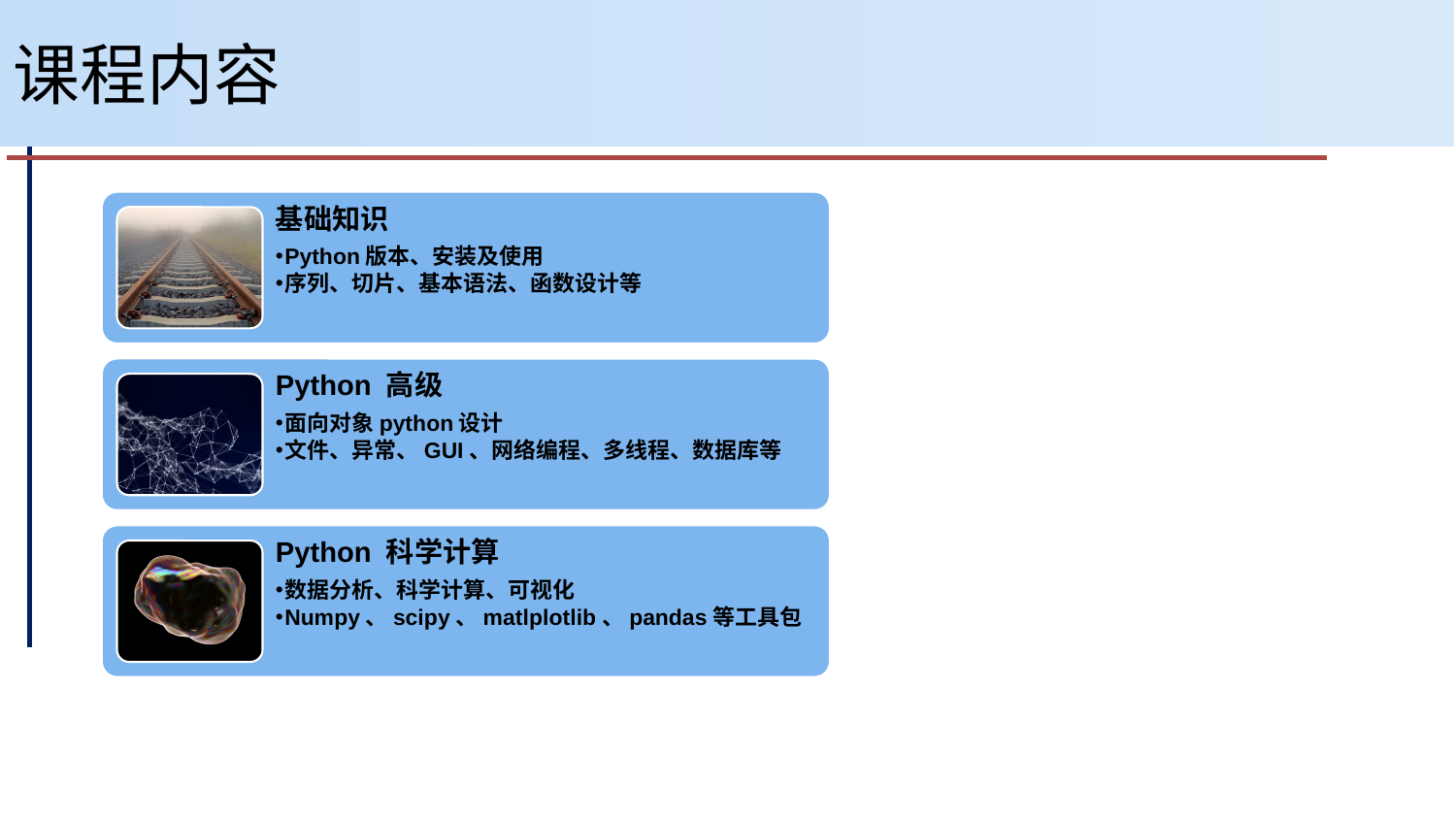

# 课程内容
基础知识
Python版本、安装及使用
序列、切片、基本语法、函数设计等

Python 高级
面向对象python设计
文件、异常、GUI、网络编程、多线程、数据库等
Python 科学计算
数据分析、科学计算、可视化
Numpy、scipy、matlplotlib、pandas等工具包
4